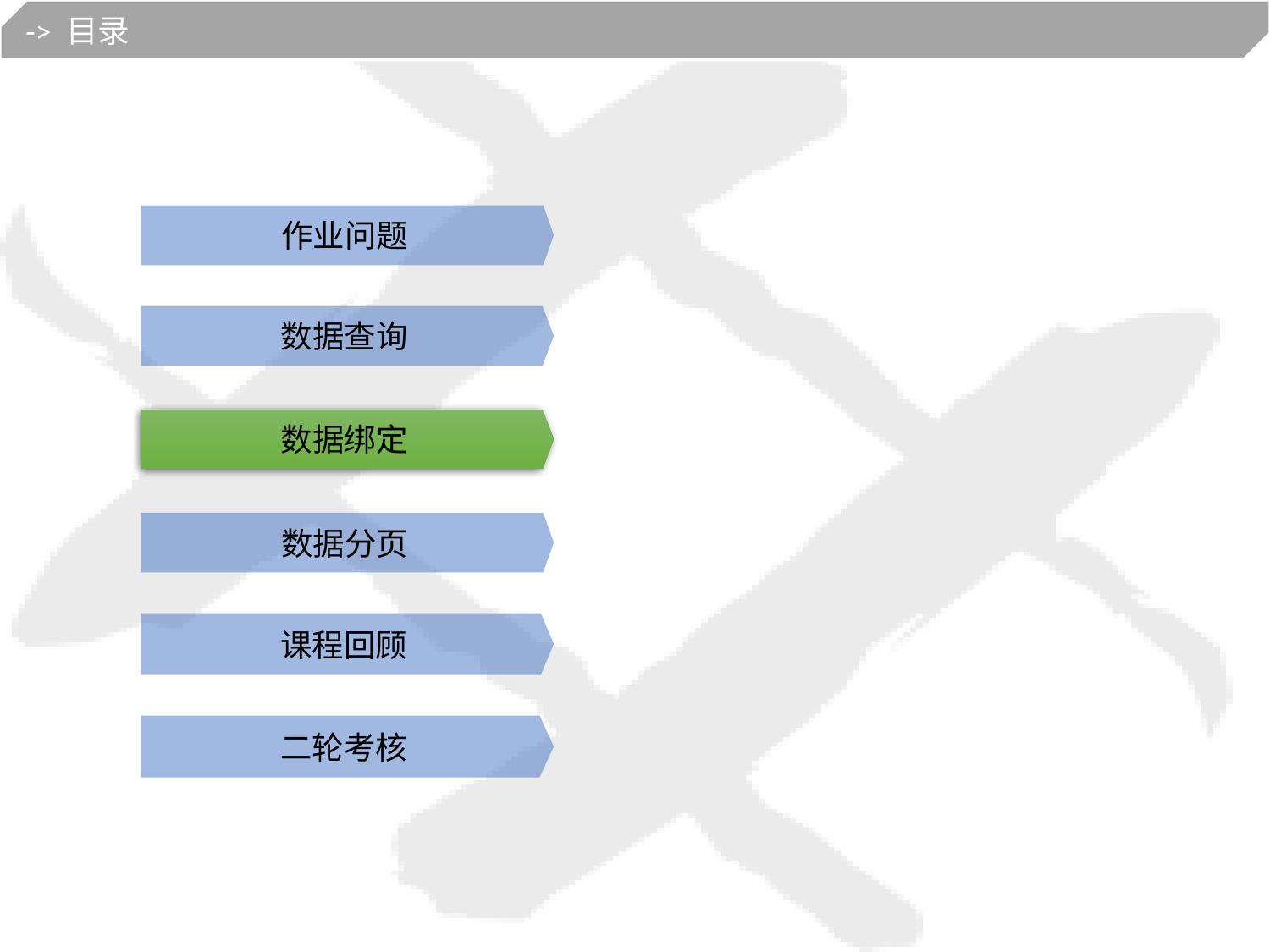

-> 目录
作业问题
数据查询
数据绑定
数据分页
课程回顾
二轮考核